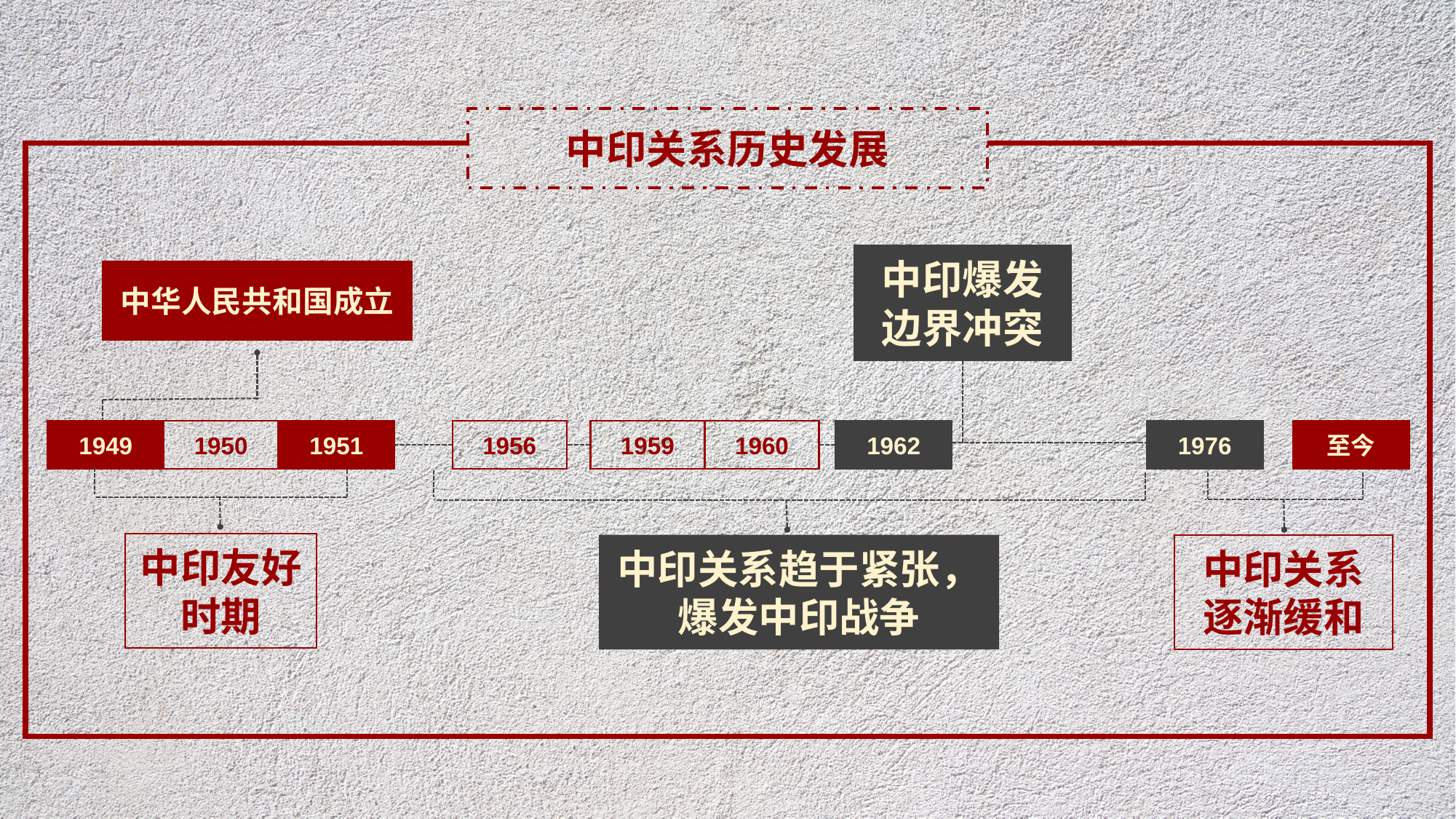

中印关系历史发展

中印爆发边界冲突
中华人民共和国成立
1949
1950
1951
1956
1959
1960
1962
1976
至今
中印友好时期
中印关系趋于紧张，爆发中印战争
中印关系逐渐缓和